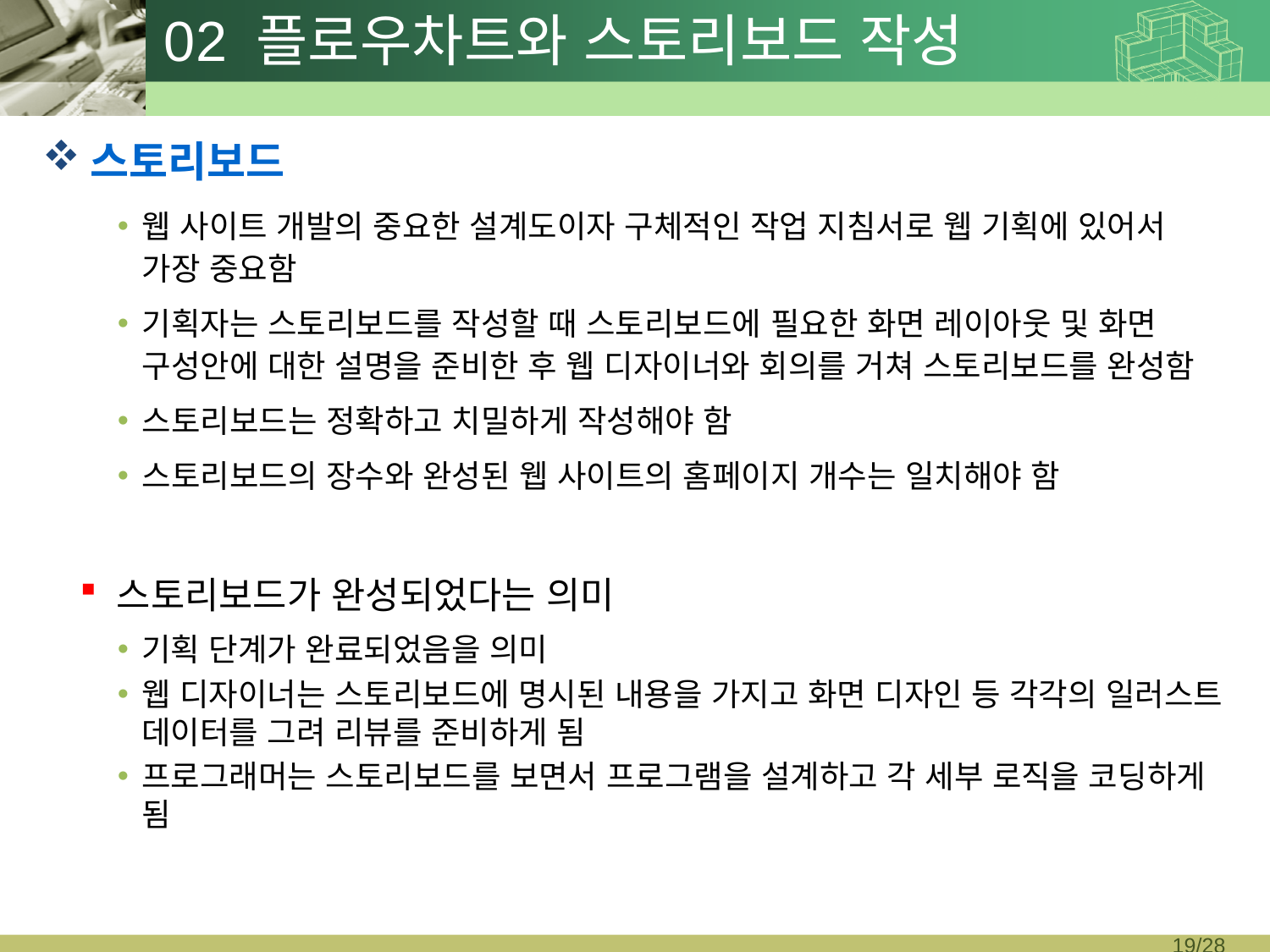

# 02 플로우차트와 스토리보드 작성
스토리보드
웹 사이트 개발의 중요한 설계도이자 구체적인 작업 지침서로 웹 기획에 있어서 가장 중요함
기획자는 스토리보드를 작성할 때 스토리보드에 필요한 화면 레이아웃 및 화면 구성안에 대한 설명을 준비한 후 웹 디자이너와 회의를 거쳐 스토리보드를 완성함
스토리보드는 정확하고 치밀하게 작성해야 함
스토리보드의 장수와 완성된 웹 사이트의 홈페이지 개수는 일치해야 함

스토리보드가 완성되었다는 의미
기획 단계가 완료되었음을 의미
웹 디자이너는 스토리보드에 명시된 내용을 가지고 화면 디자인 등 각각의 일러스트 데이터를 그려 리뷰를 준비하게 됨
프로그래머는 스토리보드를 보면서 프로그램을 설계하고 각 세부 로직을 코딩하게 됨